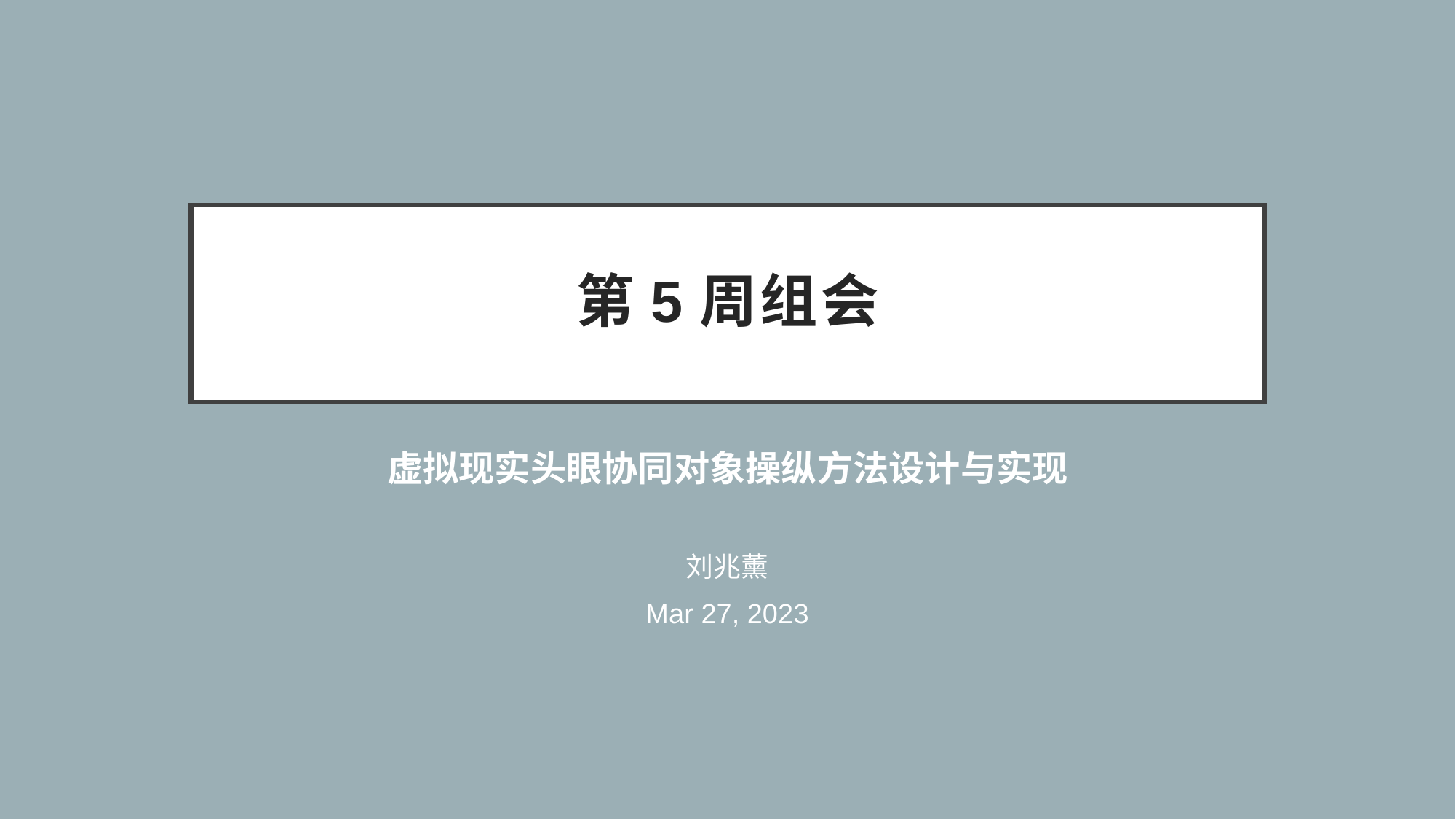

# 第5周组会
虚拟现实头眼协同对象操纵方法设计与实现

刘兆薰
Mar 27, 2023